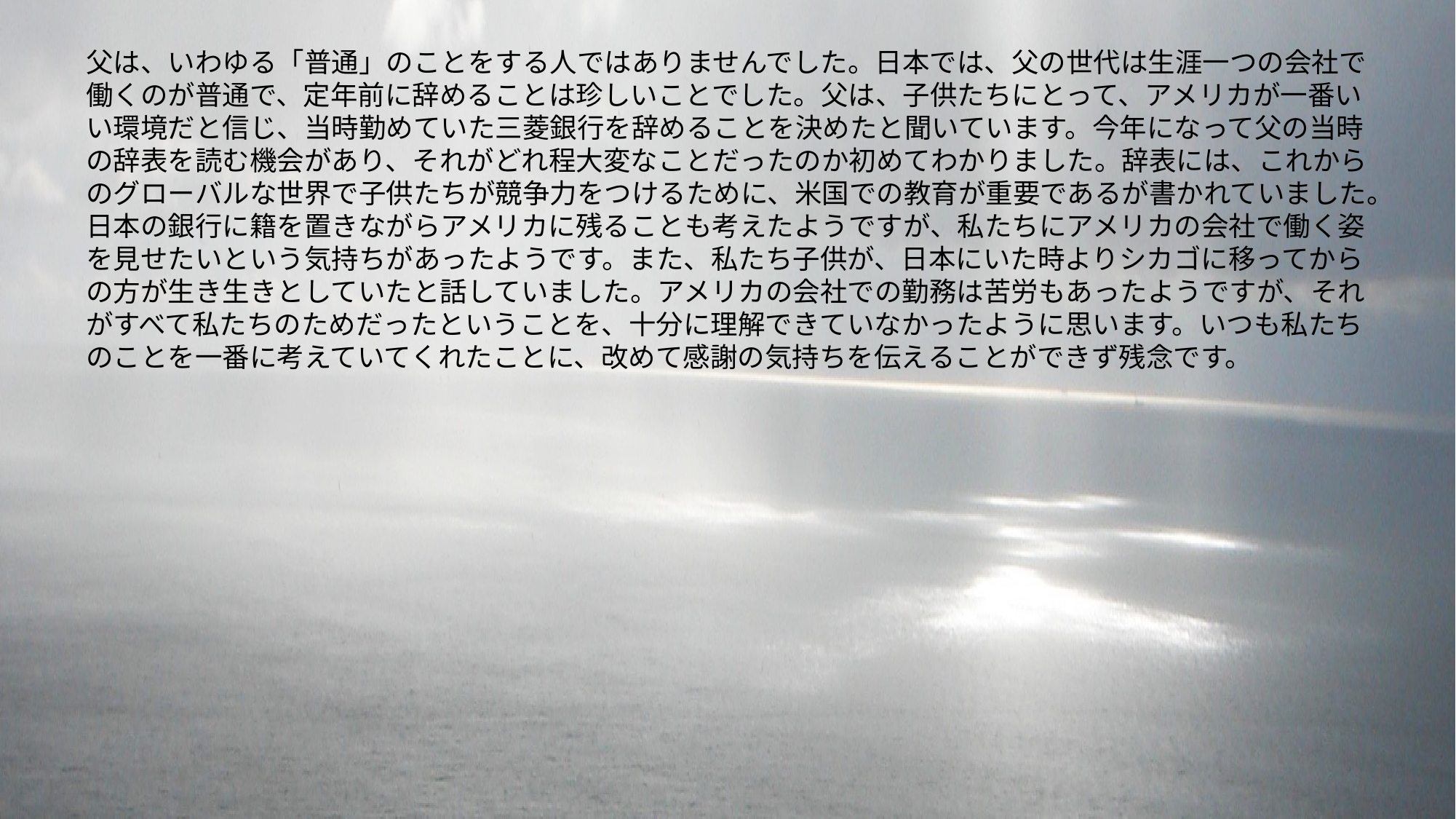

父は、いわゆる「普通」のことをする人ではありませんでした。日本では、父の世代は生涯一つの会社で働くのが普通で、定年前に辞めることは珍しいことでした。父は、子供たちにとって、アメリカが一番いい環境だと信じ、当時勤めていた三菱銀行を辞めることを決めたと聞いています。今年になって父の当時の辞表を読む機会があり、それがどれ程大変なことだったのか初めてわかりました。辞表には、これからのグローバルな世界で子供たちが競争力をつけるために、米国での教育が重要であるが書かれていました。日本の銀行に籍を置きながらアメリカに残ることも考えたようですが、私たちにアメリカの会社で働く姿を見せたいという気持ちがあったようです。また、私たち子供が、日本にいた時よりシカゴに移ってからの方が生き生きとしていたと話していました。アメリカの会社での勤務は苦労もあったようですが、それがすべて私たちのためだったということを、十分に理解できていなかったように思います。いつも私たちのことを一番に考えていてくれたことに、改めて感謝の気持ちを伝えることができず残念です。